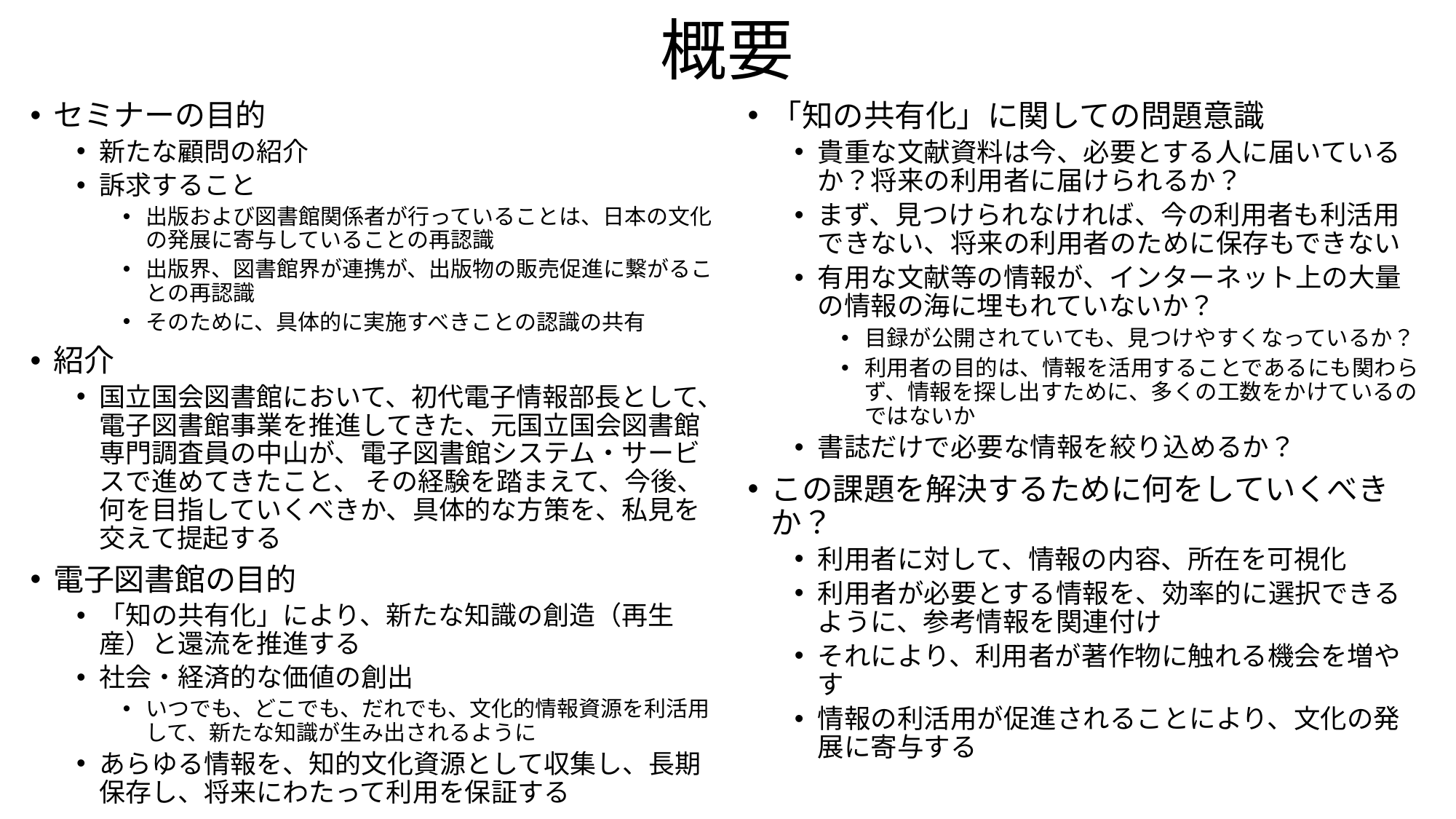

# 概要
セミナーの目的
新たな顧問の紹介
訴求すること
出版および図書館関係者が行っていることは、日本の文化の発展に寄与していることの再認識
出版界、図書館界が連携が、出版物の販売促進に繋がることの再認識
そのために、具体的に実施すべきことの認識の共有
紹介
国立国会図書館において、初代電子情報部長として、電子図書館事業を推進してきた、元国立国会図書館専門調査員の中山が、電子図書館システム・サービスで進めてきたこと、 その経験を踏まえて、今後、何を目指していくべきか、具体的な方策を、私見を交えて提起する
電子図書館の目的
「知の共有化」により、新たな知識の創造（再生産）と還流を推進する
社会・経済的な価値の創出
いつでも、どこでも、だれでも、文化的情報資源を利活用して、新たな知識が生み出されるように
あらゆる情報を、知的文化資源として収集し、長期保存し、将来にわたって利用を保証する
「知の共有化」に関しての問題意識
貴重な文献資料は今、必要とする人に届いているか？将来の利用者に届けられるか？
まず、見つけられなければ、今の利用者も利活用できない、将来の利用者のために保存もできない
有用な文献等の情報が、インターネット上の大量の情報の海に埋もれていないか？
目録が公開されていても、見つけやすくなっているか？
利用者の目的は、情報を活用することであるにも関わらず、情報を探し出すために、多くの工数をかけているのではないか
書誌だけで必要な情報を絞り込めるか？
この課題を解決するために何をしていくべきか？
利用者に対して、情報の内容、所在を可視化
利用者が必要とする情報を、効率的に選択できるように、参考情報を関連付け
それにより、利用者が著作物に触れる機会を増やす
情報の利活用が促進されることにより、文化の発展に寄与する